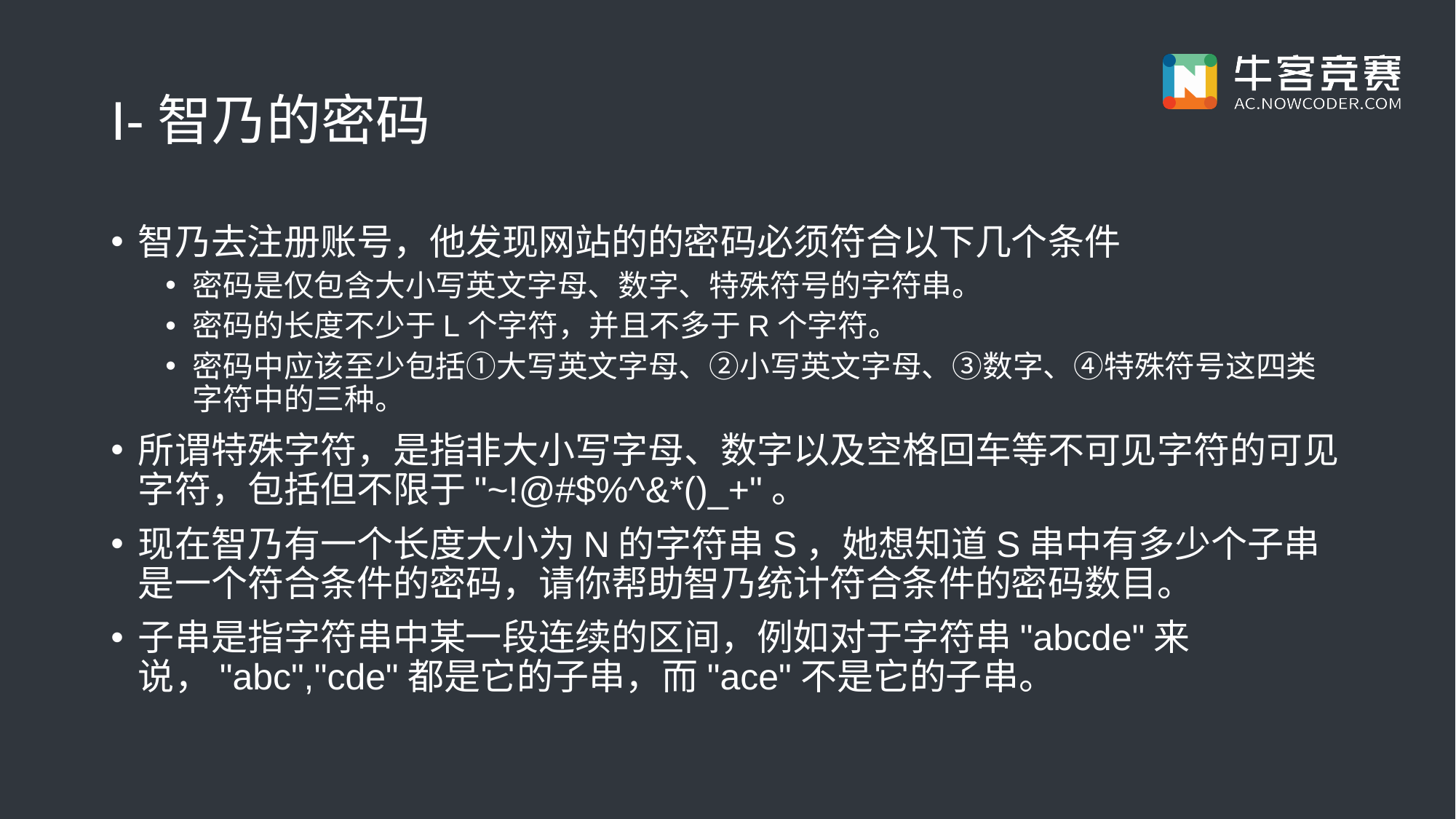

# I-智乃的密码
智乃去注册账号，他发现网站的的密码必须符合以下几个条件
密码是仅包含大小写英文字母、数字、特殊符号的字符串。
密码的长度不少于L个字符，并且不多于R个字符。
密码中应该至少包括①大写英文字母、②小写英文字母、③数字、④特殊符号这四类字符中的三种。
所谓特殊字符，是指非大小写字母、数字以及空格回车等不可见字符的可见字符，包括但不限于"~!@#$%^&*()_+"。
现在智乃有一个长度大小为N的字符串S，她想知道S串中有多少个子串是一个符合条件的密码，请你帮助智乃统计符合条件的密码数目。
子串是指字符串中某一段连续的区间，例如对于字符串"abcde"来说，"abc","cde"都是它的子串，而"ace"不是它的子串。